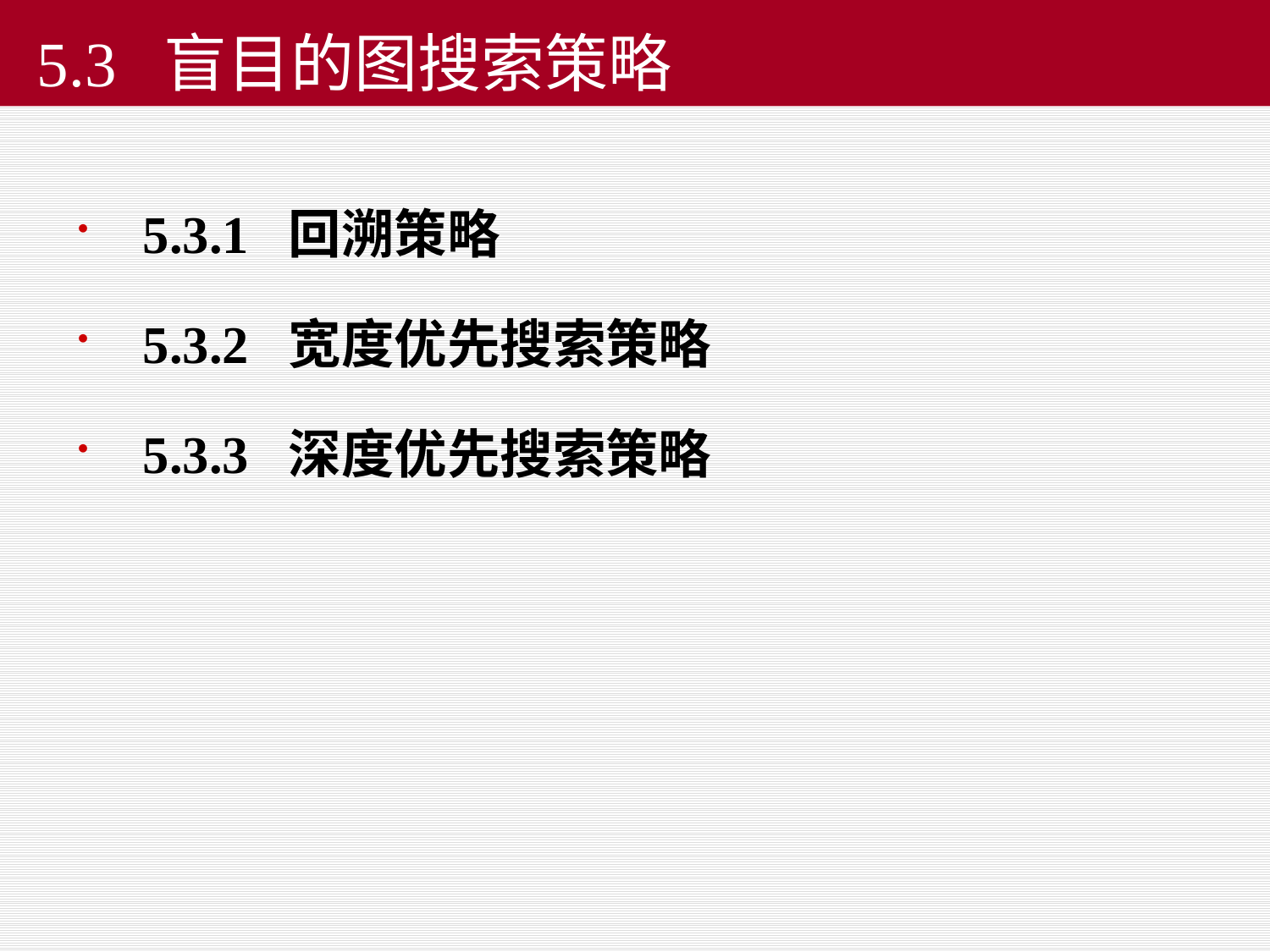

# 5.3  盲目的图搜索策略
5.3.1  回溯策略
5.3.2  宽度优先搜索策略
5.3.3  深度优先搜索策略

40